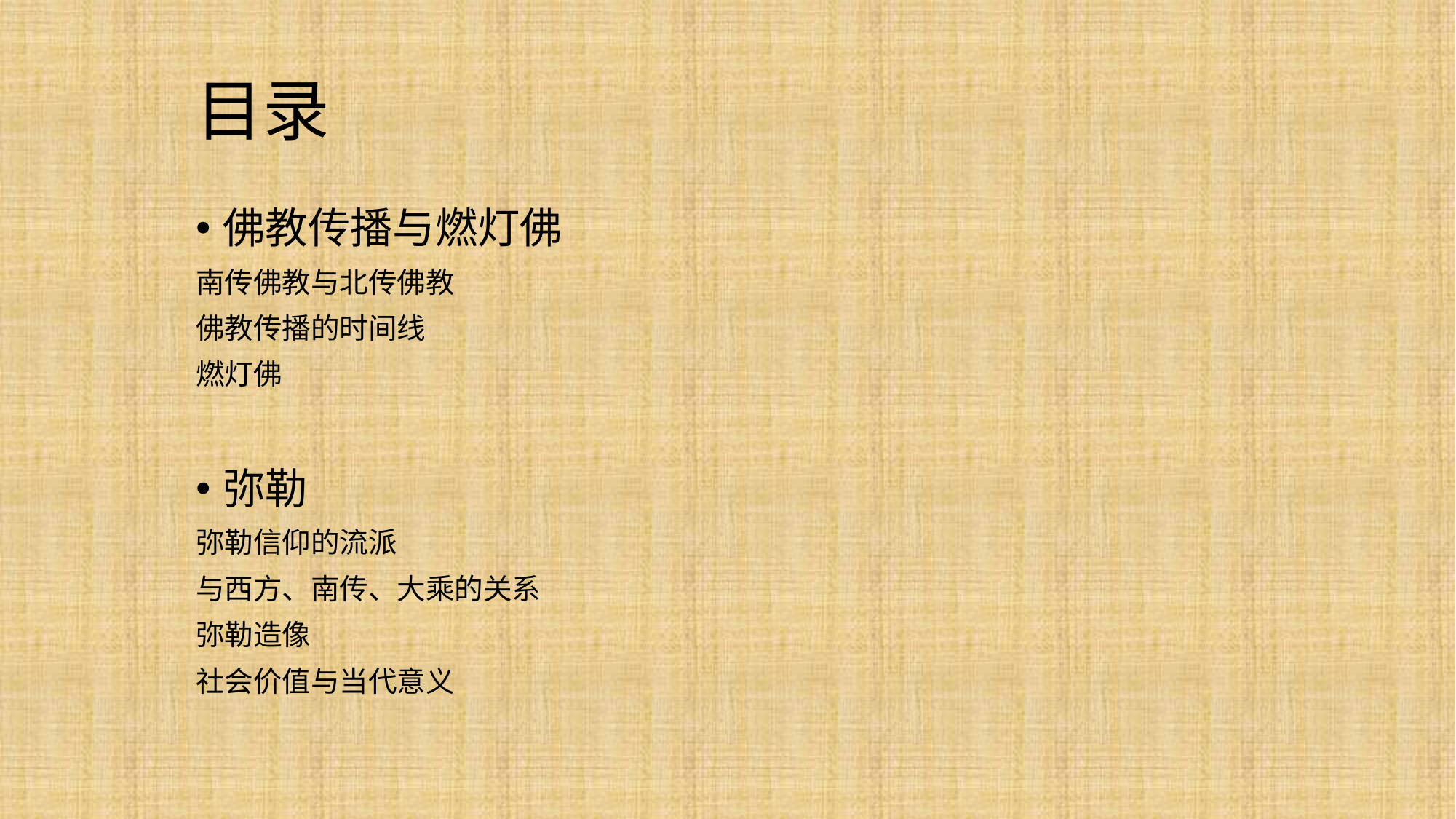

# 目录
佛教传播与燃灯佛
南传佛教与北传佛教
佛教传播的时间线
燃灯佛

弥勒
弥勒信仰的流派
与西方、南传、大乘的关系
弥勒造像
社会价值与当代意义